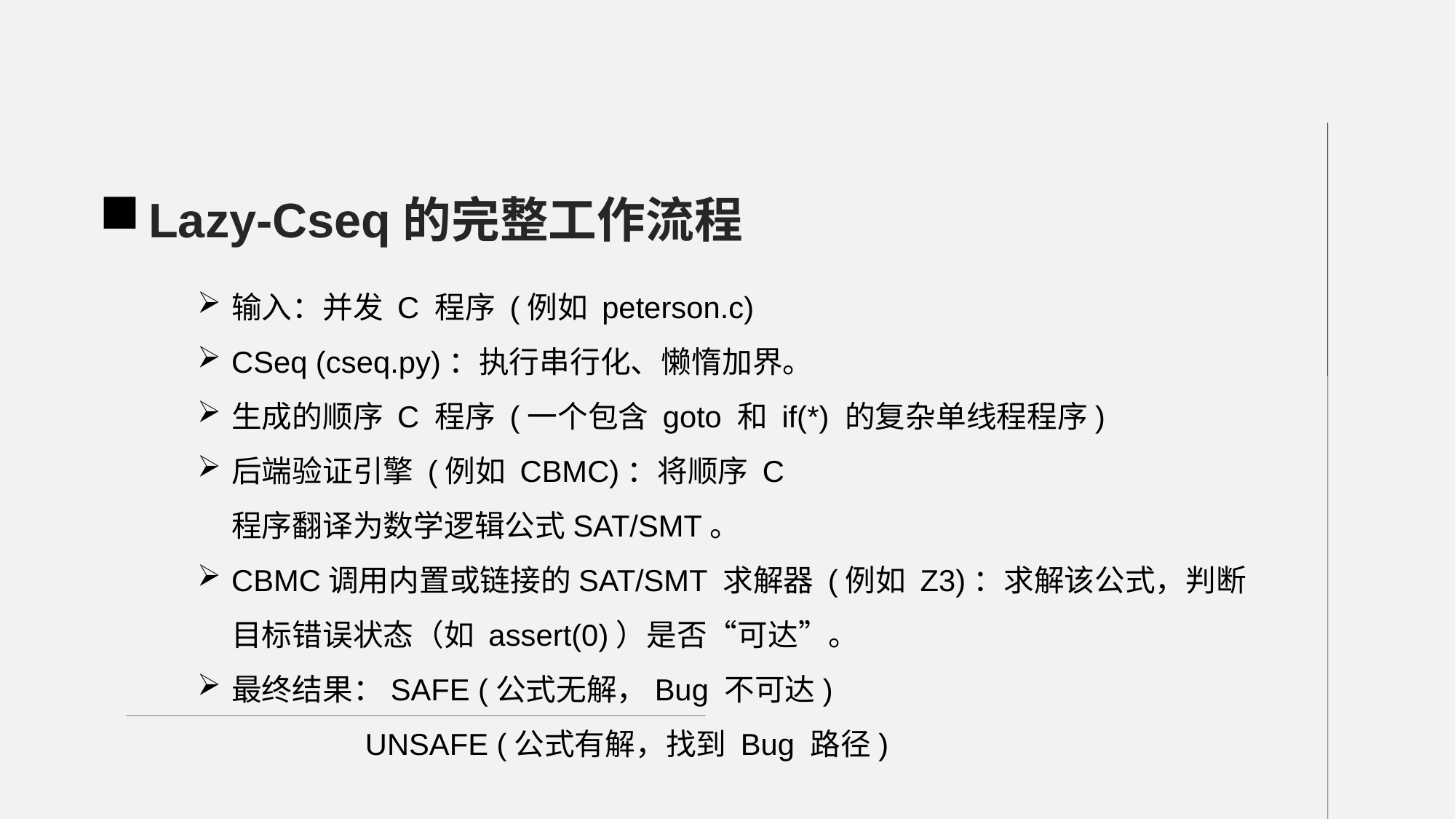

Lazy-Cseq的完整工作流程

输入：并发 C 程序 (例如 peterson.c)
CSeq (cseq.py)：执行串行化、懒惰加界。
生成的顺序 C 程序 (一个包含 goto 和 if(*) 的复杂单线程程序)
后端验证引擎 (例如 CBMC)：将顺序 C 程序翻译为数学逻辑公式SAT/SMT。
CBMC调用内置或链接的SAT/SMT 求解器 (例如 Z3)：求解该公式，判断目标错误状态（如 assert(0)）是否“可达”。
最终结果：SAFE (公式无解，Bug 不可达)
	       UNSAFE (公式有解，找到 Bug 路径)